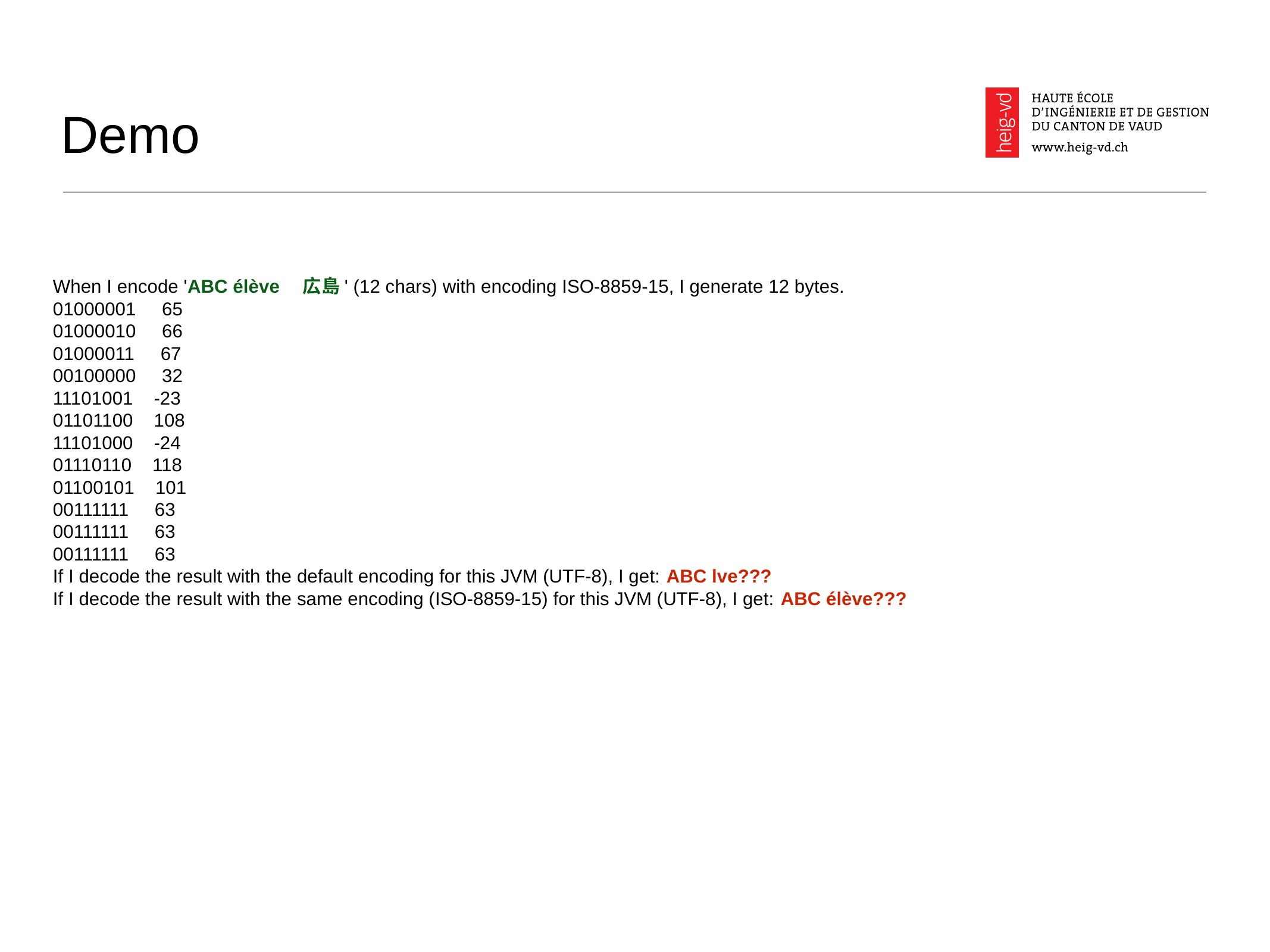

# Demo
When I encode 'ABC élève　広島' (12 chars) with encoding ISO-8859-15, I generate 12 bytes.
01000001     65
01000010     66
01000011     67
00100000     32
11101001    -23
01101100    108
11101000    -24
01110110    118
01100101    101
00111111     63
00111111     63
00111111     63
If I decode the result with the default encoding for this JVM (UTF-8), I get: ABC lve???
If I decode the result with the same encoding (ISO-8859-15) for this JVM (UTF-8), I get: ABC élève???